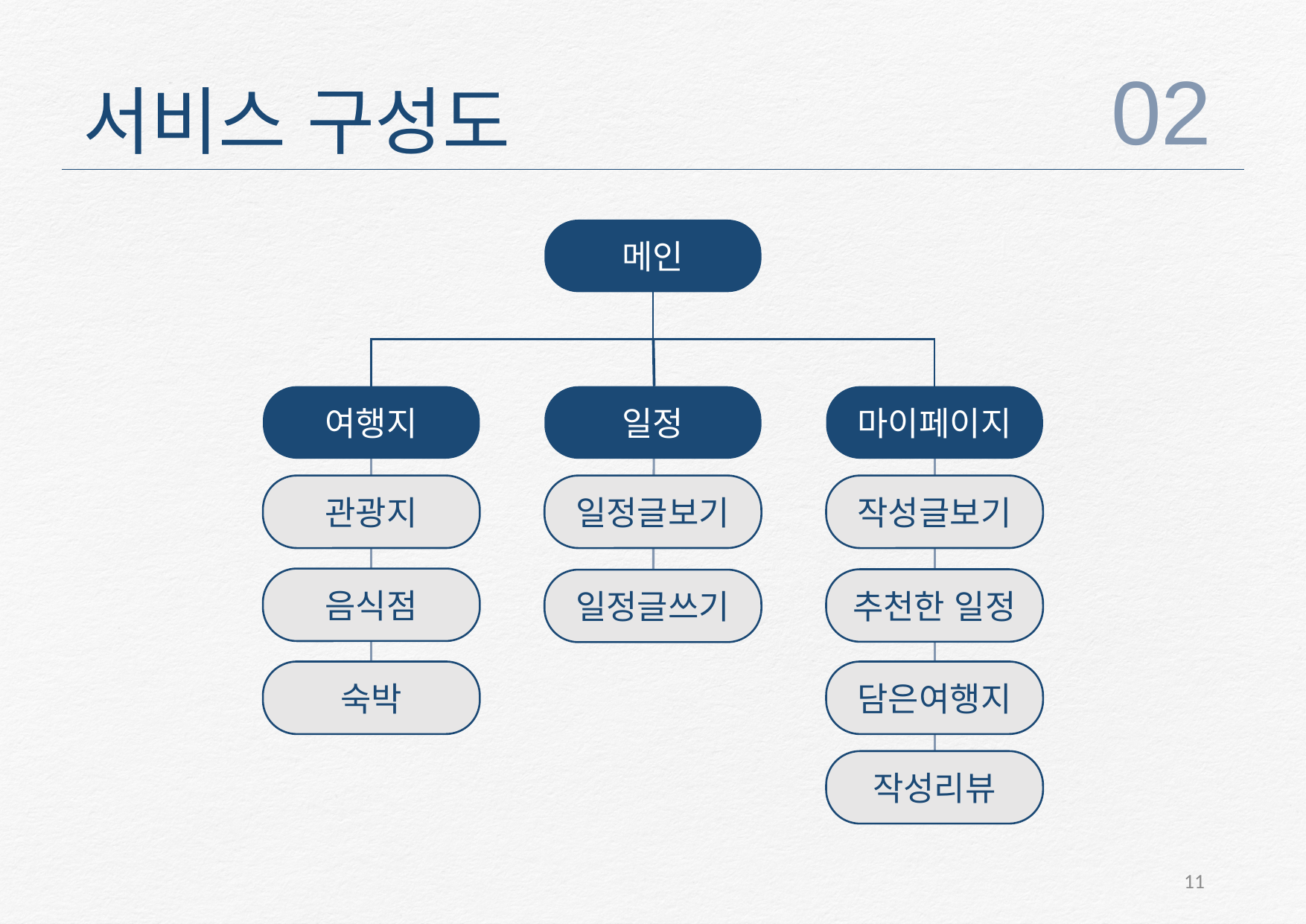

02
서비스 구성도
메인
여행지
마이페이지
일정
관광지
일정글보기
작성글보기
음식점
추천한 일정
일정글쓰기
숙박
담은여행지
작성리뷰
11